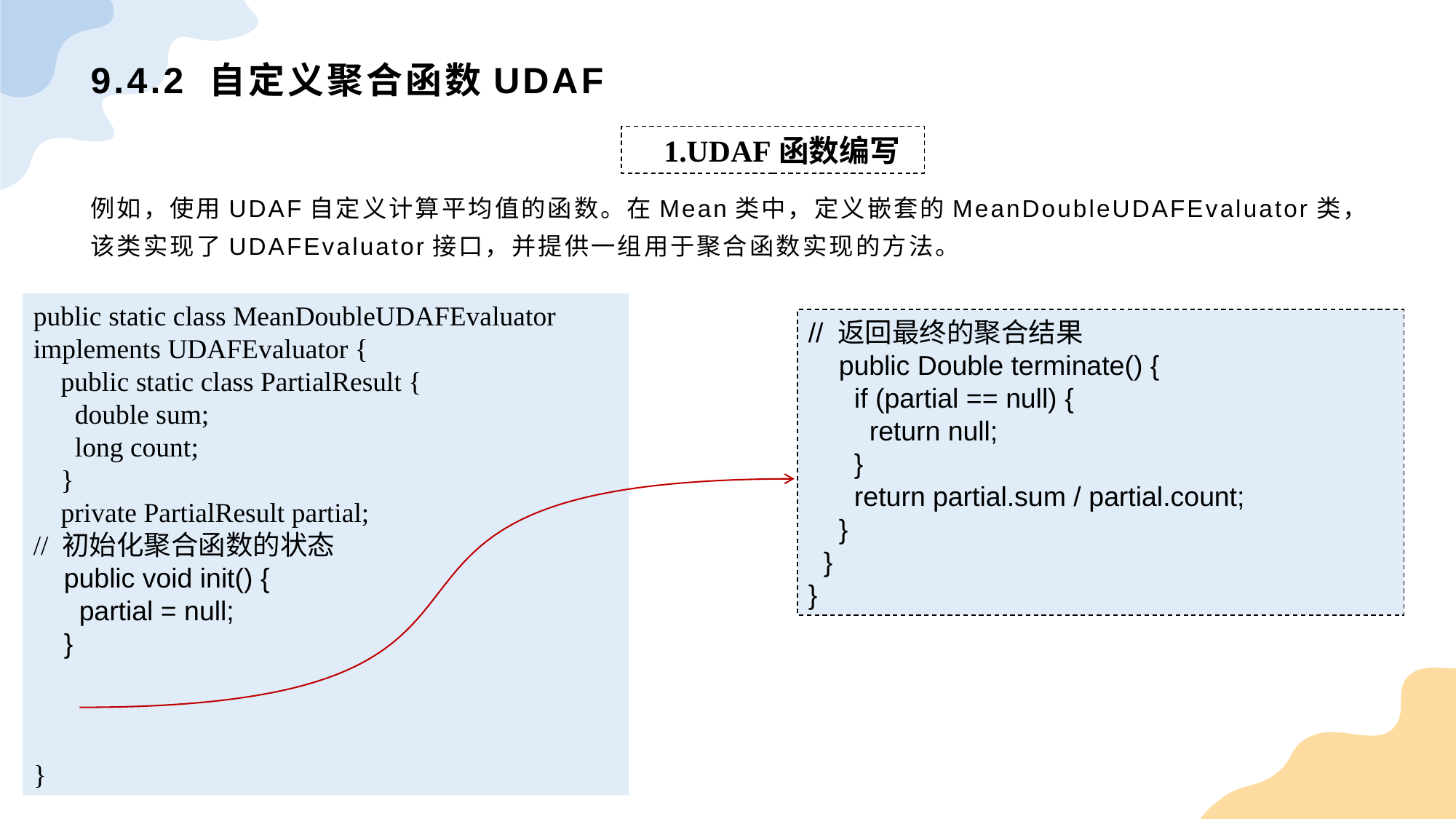

# 9.4.2 自定义聚合函数UDAF
1.UDAF函数编写
例如，使用UDAF自定义计算平均值的函数。在Mean类中，定义嵌套的MeanDoubleUDAFEvaluator类，该类实现了UDAFEvaluator接口，并提供一组用于聚合函数实现的方法。
public static class MeanDoubleUDAFEvaluator implements UDAFEvaluator {    public static class PartialResult {      double sum;      long count;    }    private PartialResult partial;// 初始化聚合函数的状态    public void init() {      partial = null;    }

}
// 返回最终的聚合结果
    public Double terminate() {
      if (partial == null) {
        return null;
      }
      return partial.sum / partial.count;
    }
  }
}